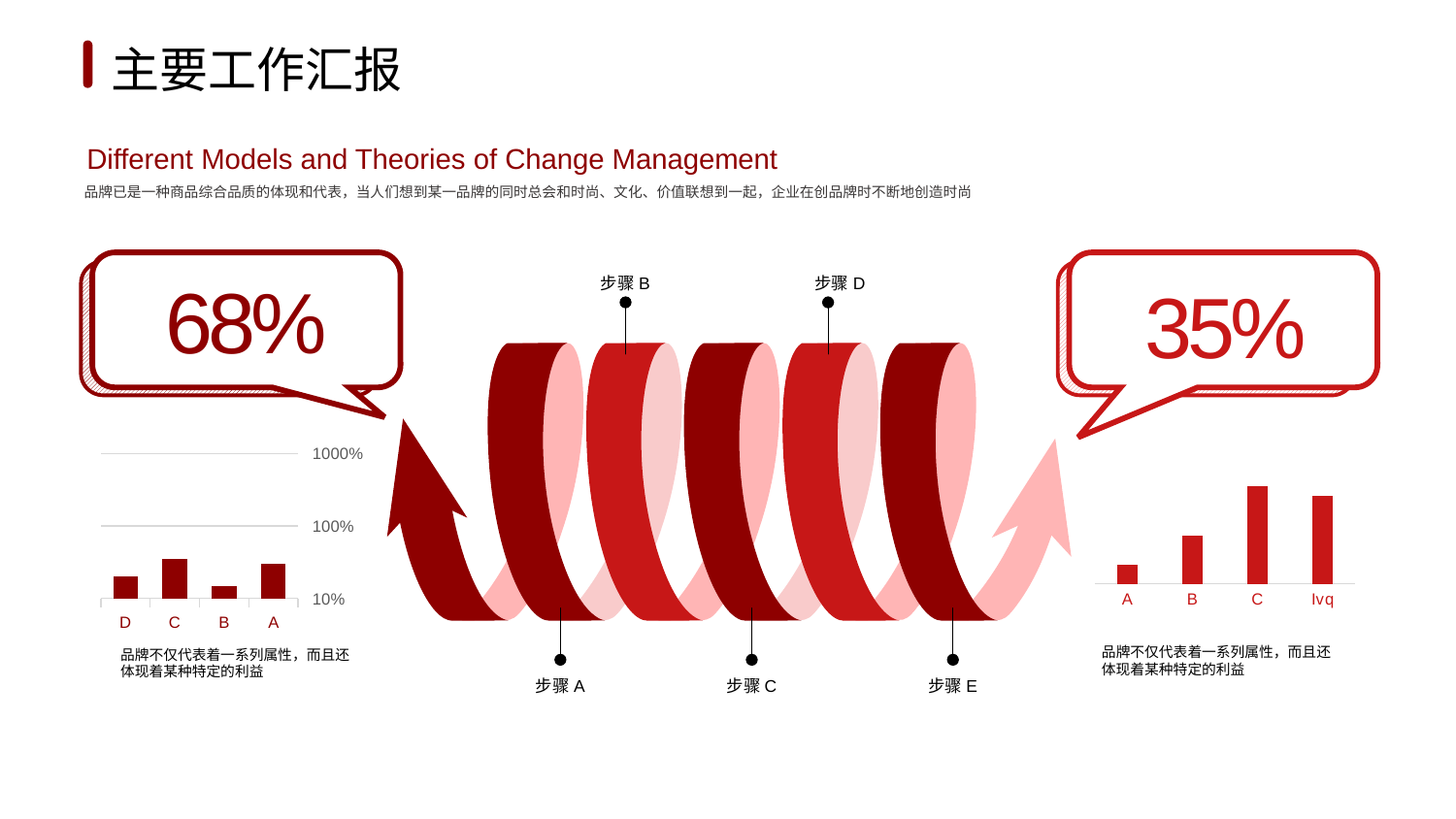

1
2
3
4
5
6
主要工作汇报

Different Models and Theories of Change Management
品牌已是一种商品综合品质的体现和代表，当人们想到某一品牌的同时总会和时尚、文化、价值联想到一起，企业在创品牌时不断地创造时尚

68%

35%
步骤B
步骤D

### Chart

| Category | data |
|---|---|
| A | 0.3 |
| B | 0.15 |
| C | 0.35 |
| D | 0.2 |

### Chart

| Category | Income |
|---|---|
| A | 1.0 |
| B | 2.5 |
| C | 5.0 |
| Ivq | 4.5 |
品牌不仅代表着一系列属性，而且还体现着某种特定的利益
品牌不仅代表着一系列属性，而且还体现着某种特定的利益
步骤A
步骤C
步骤E